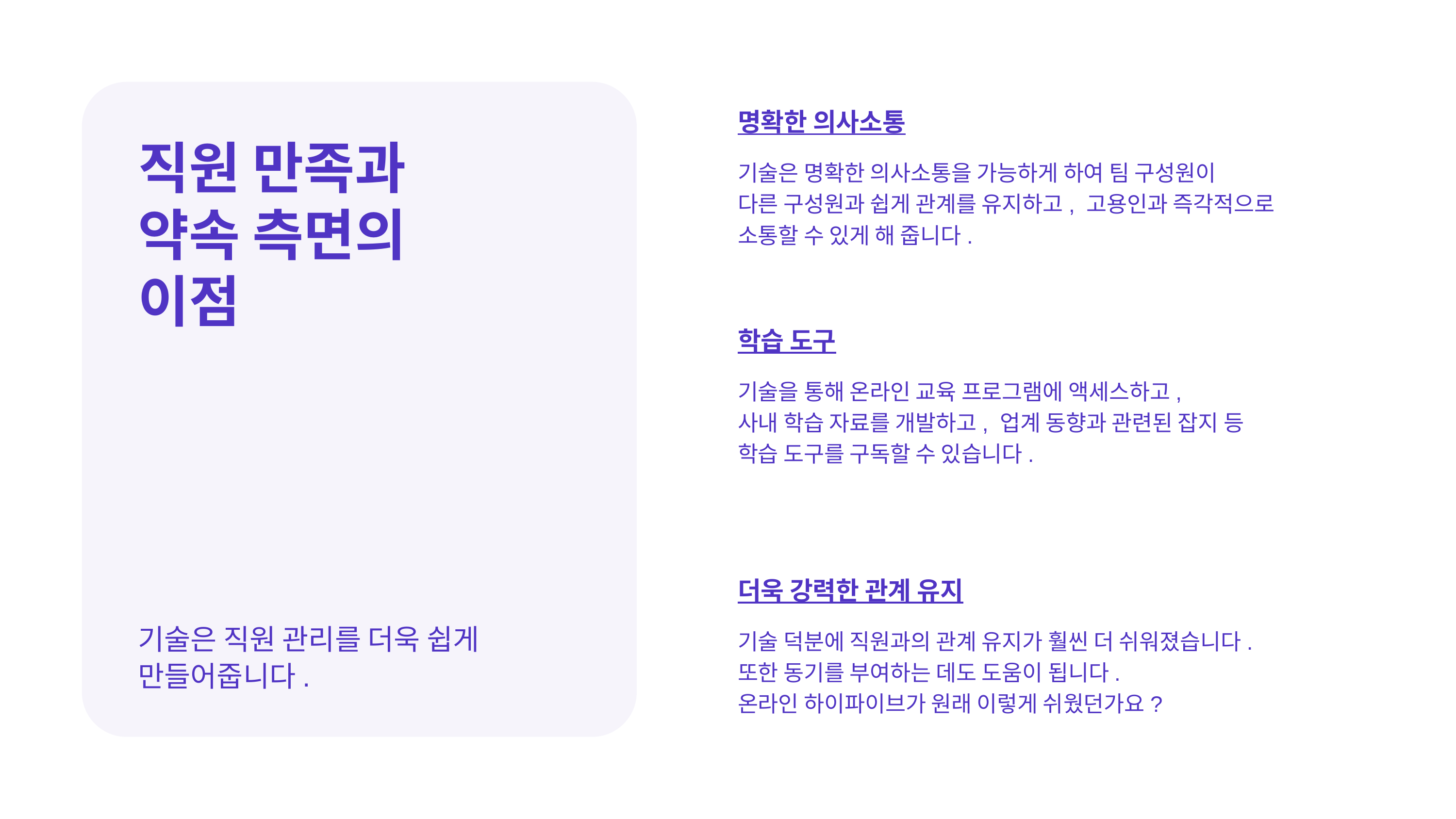

명확한 의사소통
기술은 명확한 의사소통을 가능하게 하여 팀 구성원이
다른 구성원과 쉽게 관계를 유지하고, 고용인과 즉각적으로
소통할 수 있게 해 줍니다.
직원 만족과
약속 측면의
이점
학습 도구
기술을 통해 온라인 교육 프로그램에 액세스하고,
사내 학습 자료를 개발하고, 업계 동향과 관련된 잡지 등
학습 도구를 구독할 수 있습니다.
더욱 강력한 관계 유지
기술 덕분에 직원과의 관계 유지가 훨씬 더 쉬워졌습니다.
또한 동기를 부여하는 데도 도움이 됩니다.
온라인 하이파이브가 원래 이렇게 쉬웠던가요?
기술은 직원 관리를 더욱 쉽게
만들어줍니다.